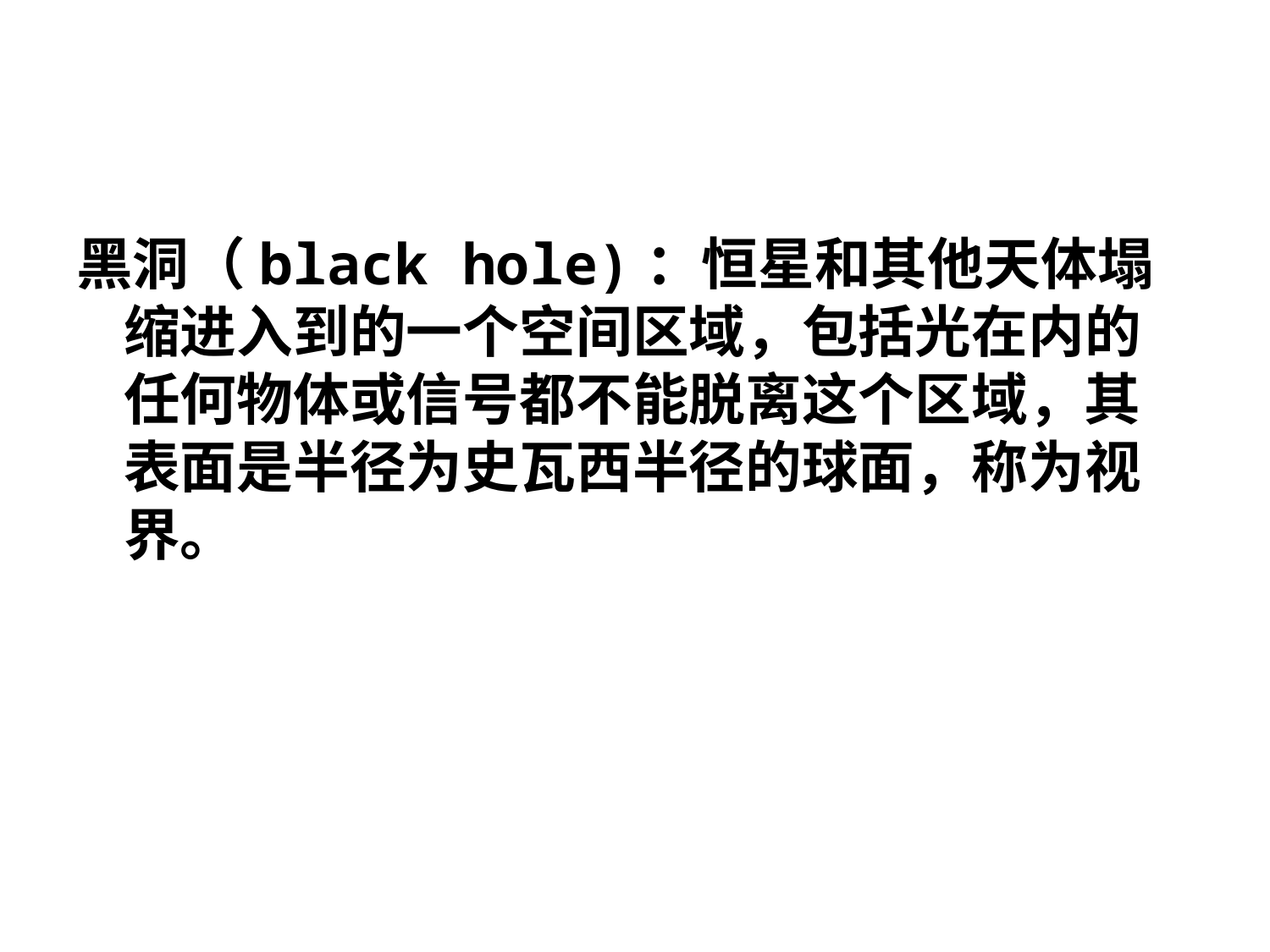

黑洞（black hole)：恒星和其他天体塌缩进入到的一个空间区域，包括光在内的任何物体或信号都不能脱离这个区域，其表面是半径为史瓦西半径的球面，称为视界。